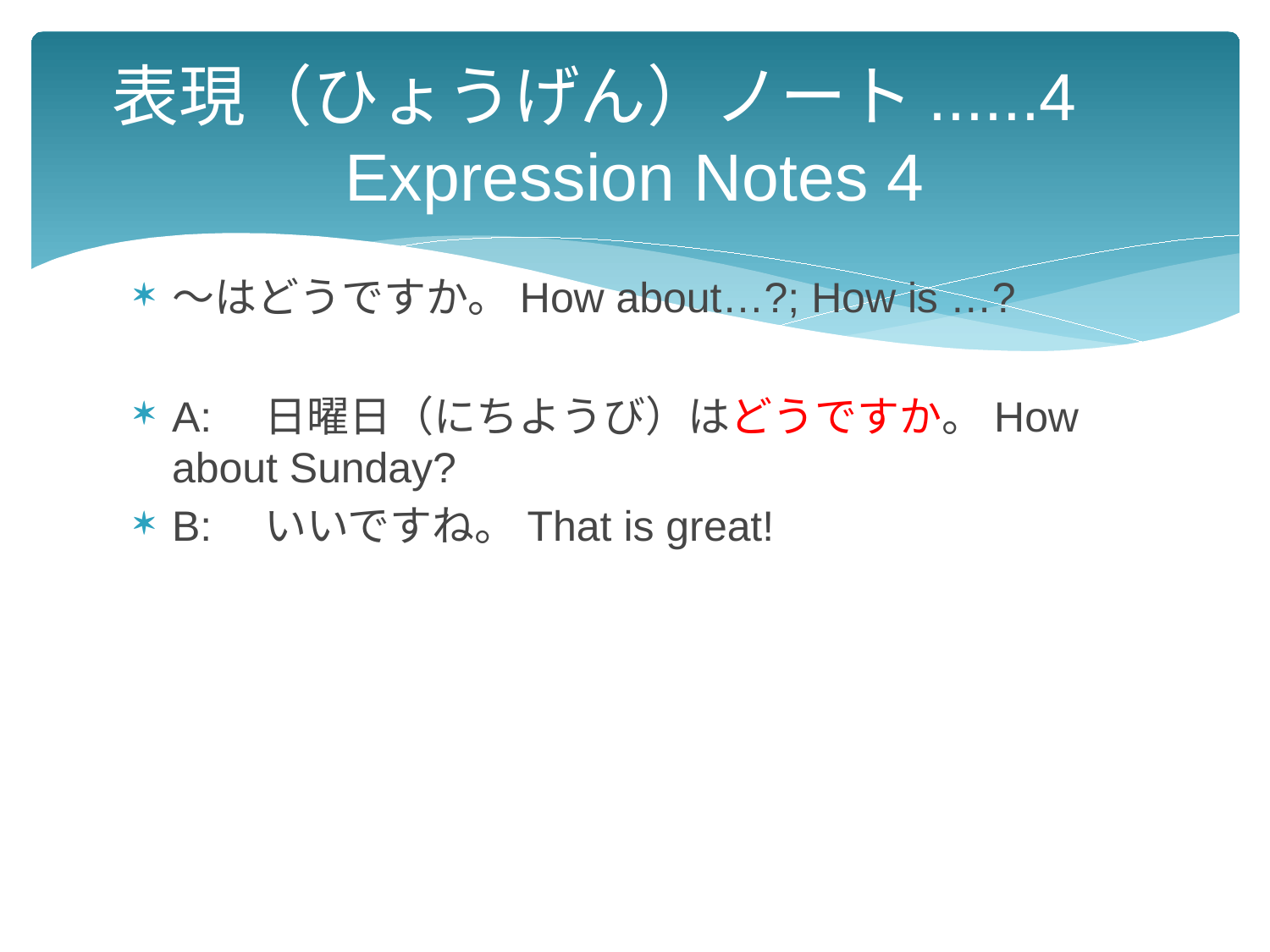

# 表現（ひょうげん）ノート......4　 Expression Notes 4
～はどうですか。How about…?; How is …?

A:　日曜日（にちようび）はどうですか。How about Sunday?
B:　いいですね。That is great!